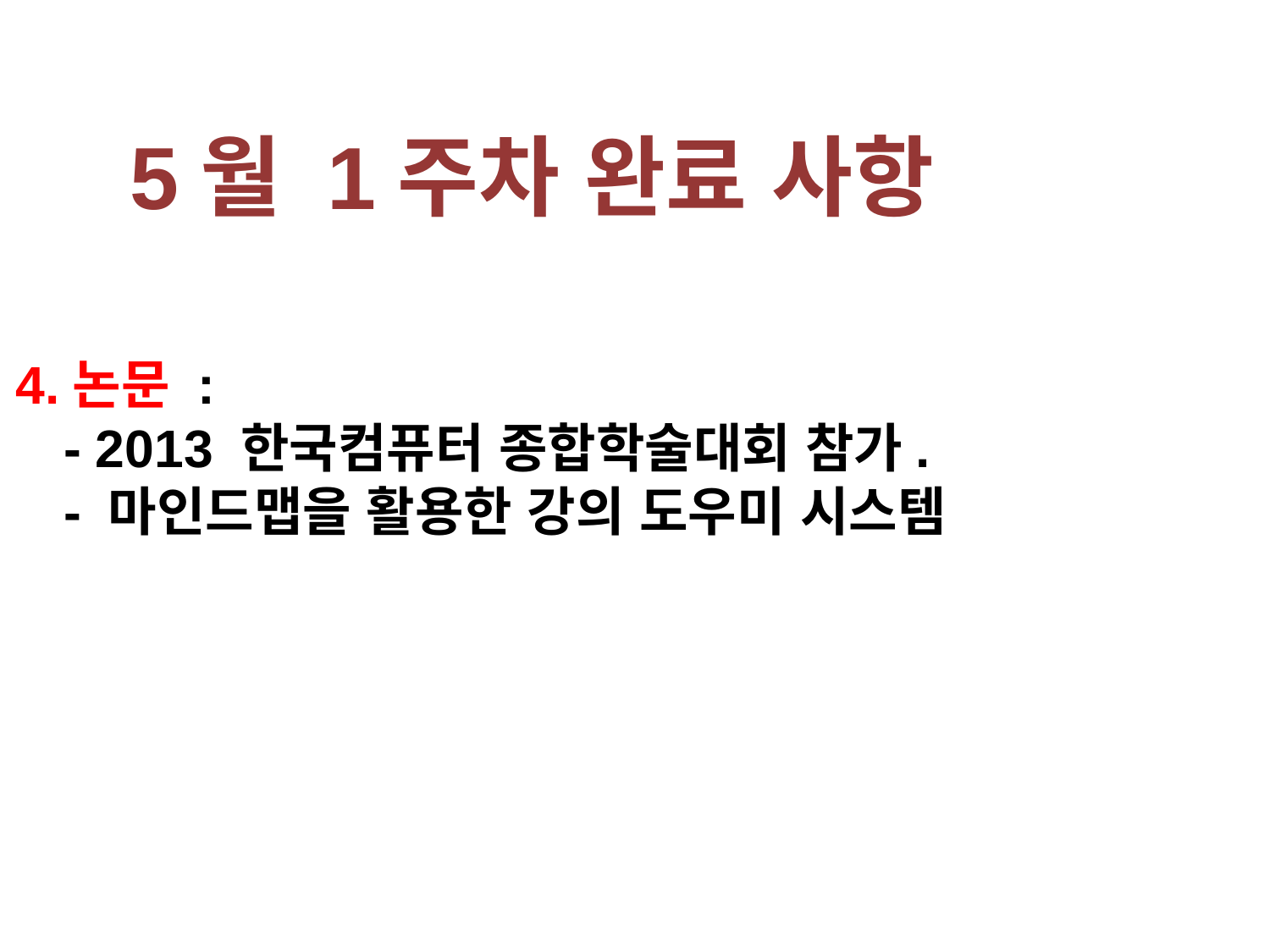

5월 1주차 완료 사항

4.논문 :
	- 2013 한국컴퓨터 종합학술대회 참가.
	- 마인드맵을 활용한 강의 도우미 시스템